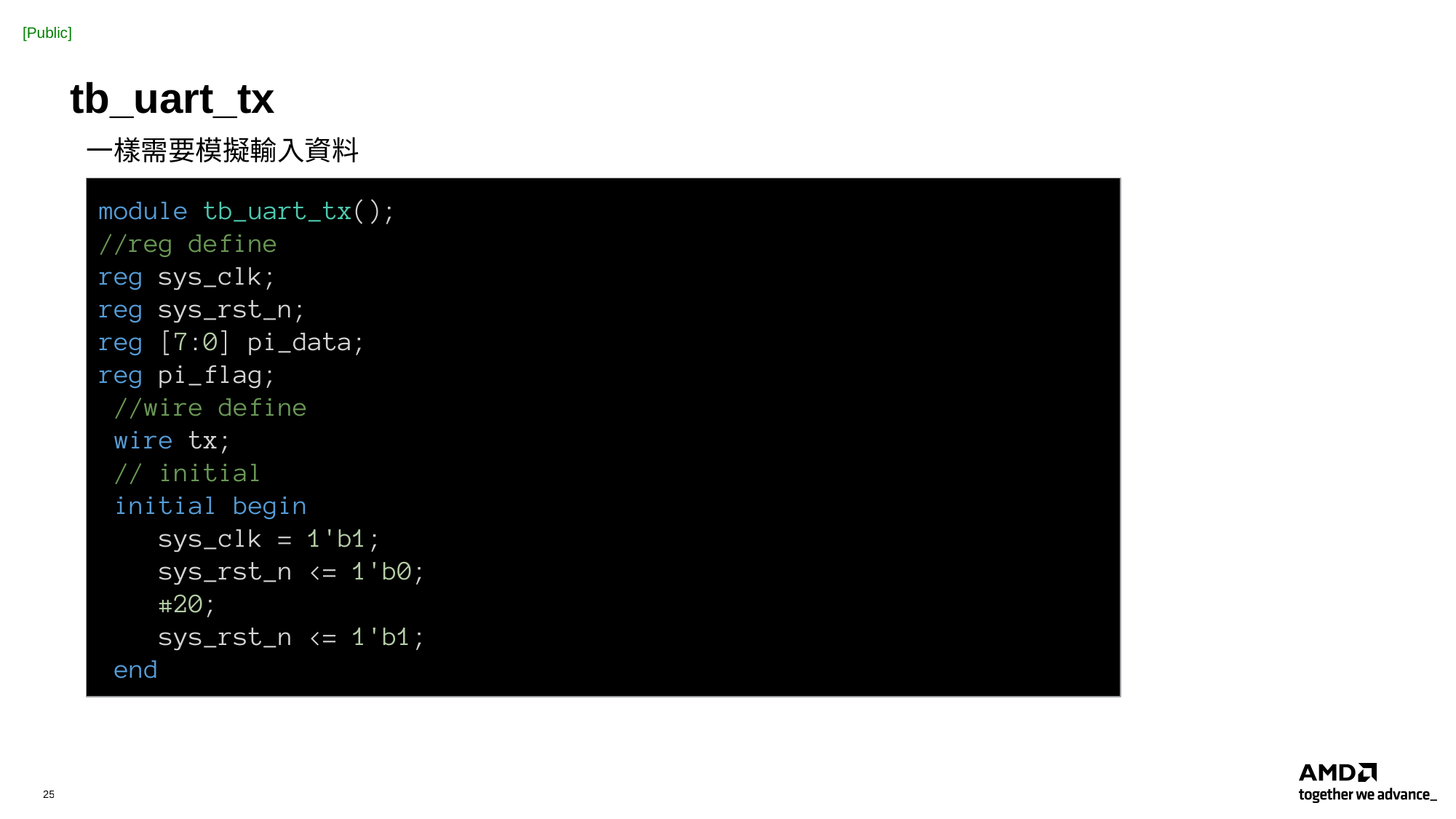

# tb_uart_tx
一樣需要模擬輸入資料

module tb_uart_tx();
//reg define
reg sys_clk;
reg sys_rst_n;
reg [7:0] pi_data;
reg pi_flag;
 //wire define
 wire tx;
 // initial
 initial begin
    sys_clk = 1'b1;
    sys_rst_n <= 1'b0;
    #20;
    sys_rst_n <= 1'b1;
 end